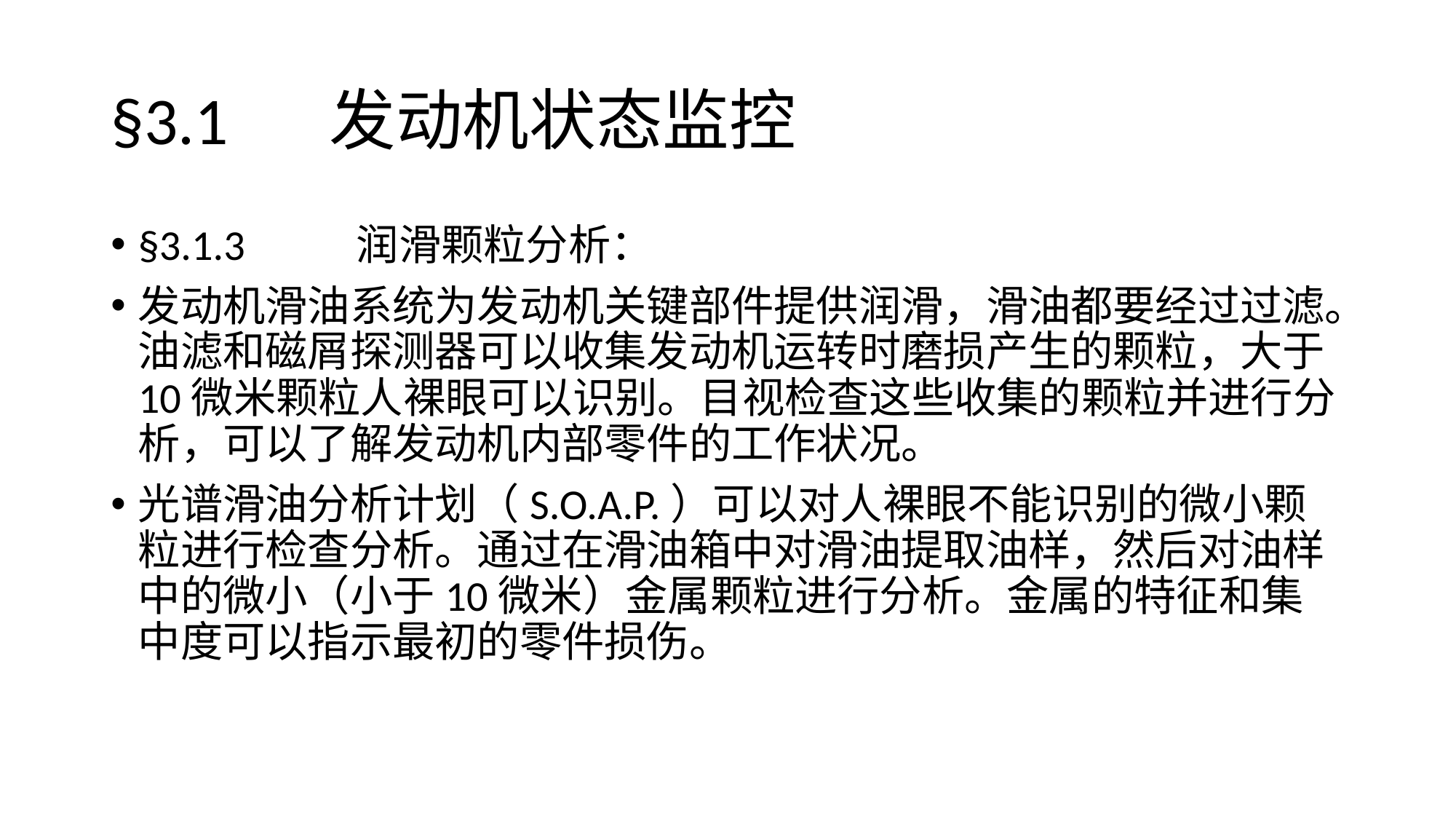

# §3.1  	发动机状态监控
§3.1.3 	润滑颗粒分析：
发动机滑油系统为发动机关键部件提供润滑，滑油都要经过过滤。油滤和磁屑探测器可以收集发动机运转时磨损产生的颗粒，大于10微米颗粒人裸眼可以识别。目视检查这些收集的颗粒并进行分析，可以了解发动机内部零件的工作状况。
光谱滑油分析计划（S.O.A.P.）可以对人裸眼不能识别的微小颗粒进行检查分析。通过在滑油箱中对滑油提取油样，然后对油样中的微小（小于10微米）金属颗粒进行分析。金属的特征和集中度可以指示最初的零件损伤。